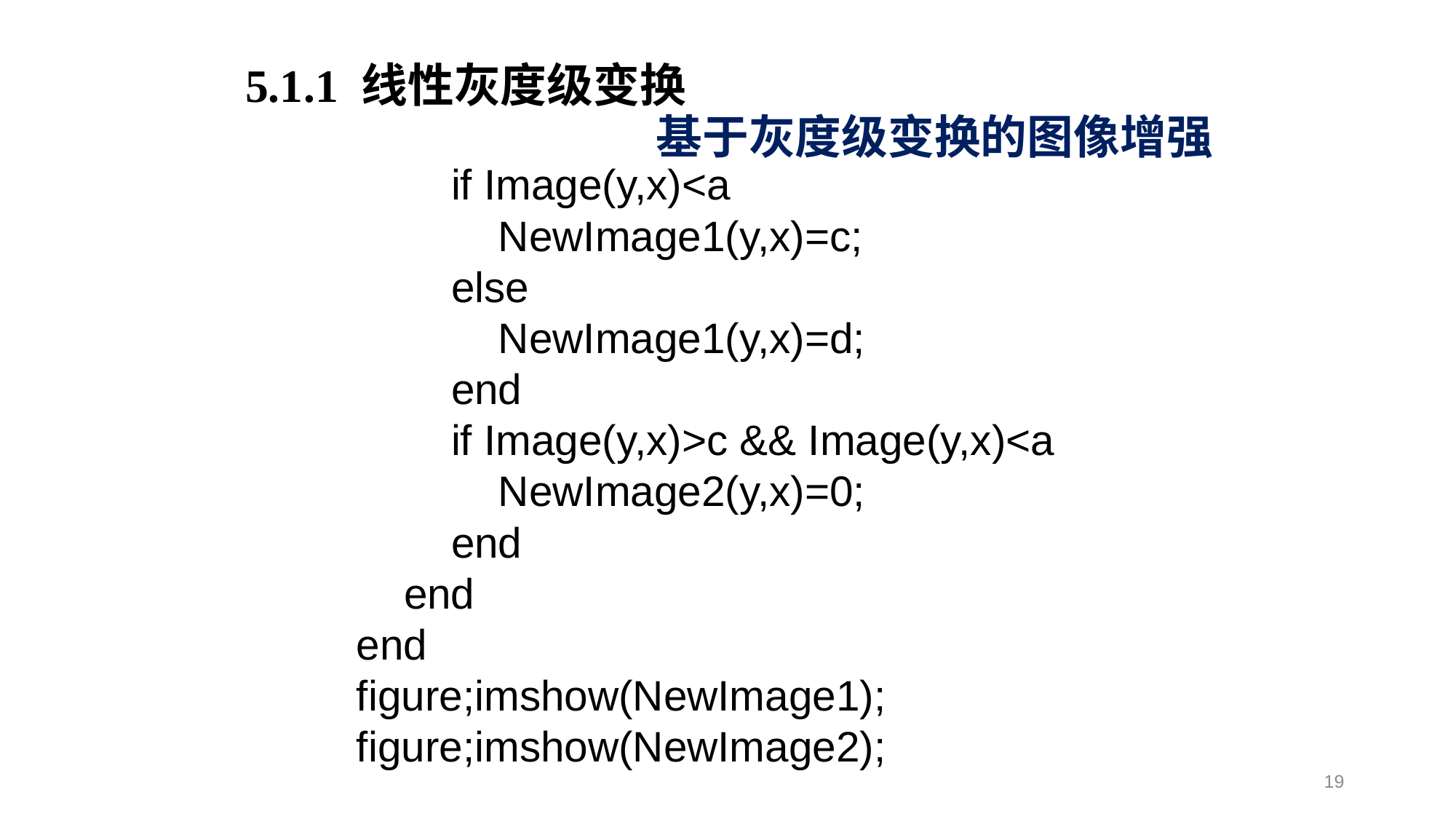

5.1.1 线性灰度级变换
基于灰度级变换的图像增强
        if Image(y,x)<a
            NewImage1(y,x)=c;
        else
            NewImage1(y,x)=d;
        end
        if Image(y,x)>c && Image(y,x)<a
            NewImage2(y,x)=0;
        end
    end
end
figure;imshow(NewImage1); figure;imshow(NewImage2);
19